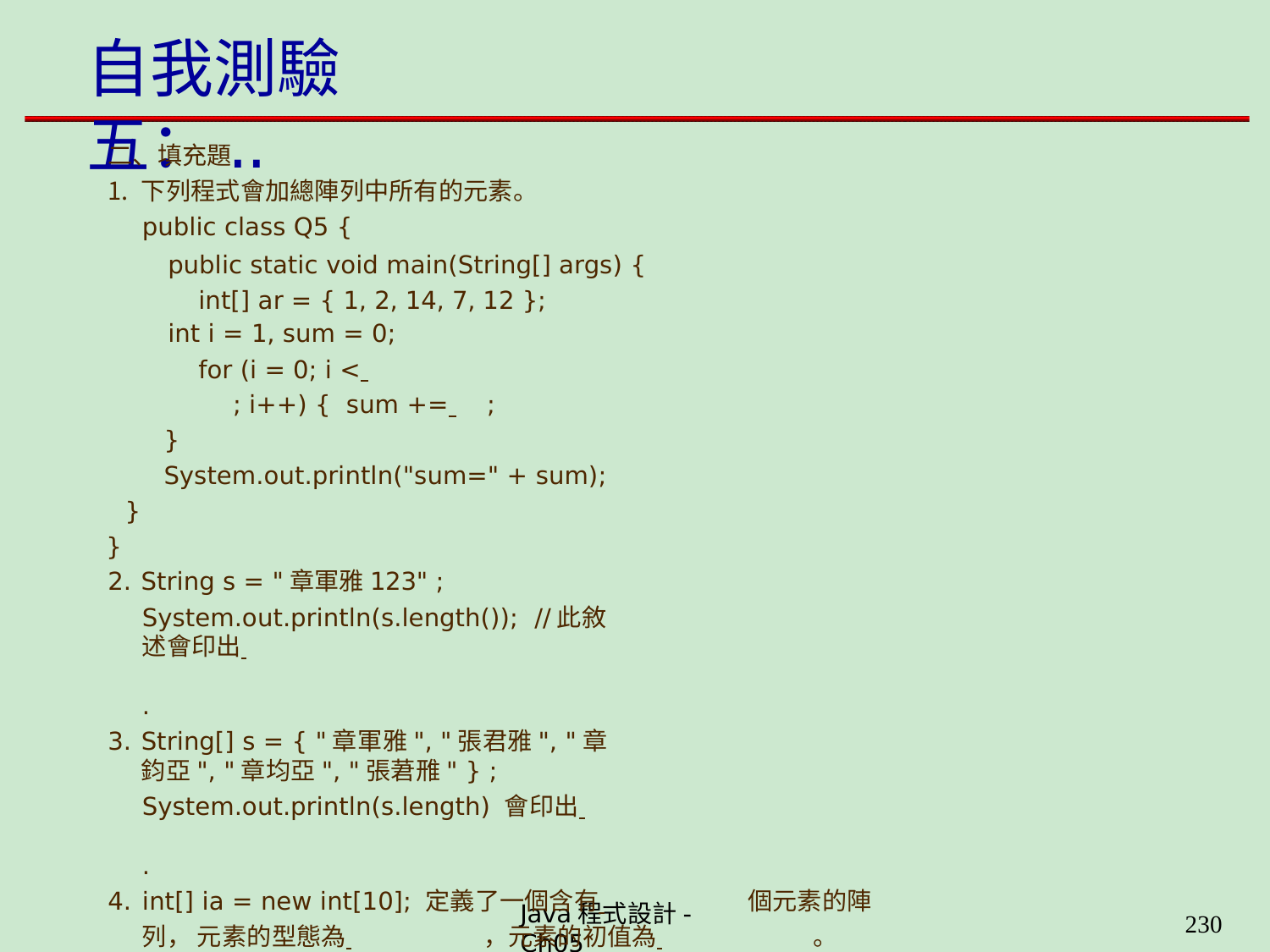

# 自我測驗五：..
二、填充題
下列程式會加總陣列中所有的元素。
public class Q5 {
public static void main(String[] args) {  int[] ar = { 1, 2, 14, 7, 12 };
int i = 1, sum = 0;
for (i = 0; i < 		; i++) {  sum += 	;
}
System.out.println("sum=" + sum);
}
}
String s = "章軍雅123" ;
System.out.println(s.length()); //此敘述會印出 	.
String[] s = { "章軍雅", "張君雅", "章鈞亞", "章均亞", "張莙雃" } ;
System.out.println(s.length) 會印出 	.
int[] ia = new int[10]; 定義了一個含有 	個元素的陣列， 元素的型態為 	，元素的初值為 		。
String[] sa = new String[3]; 定義了一個含有 	個元素的陣列，
元素的型態為 	，元素的初值為 	。
Java程式設計-Ch05
230